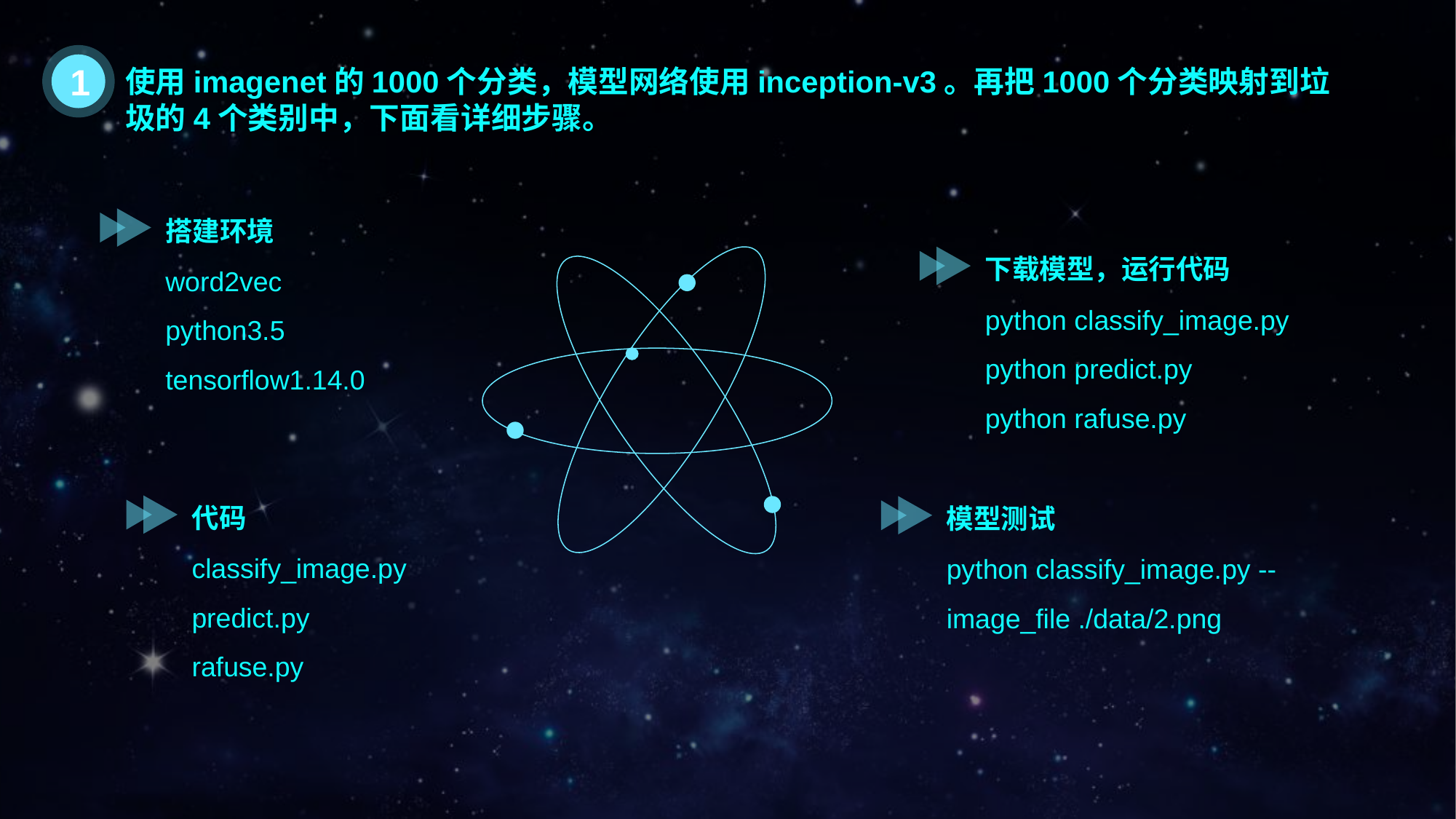

1
使用imagenet的1000个分类，模型网络使用inception-v3。再把1000个分类映射到垃圾的4个类别中，下面看详细步骤。

搭建环境
word2vec
python3.5
tensorflow1.14.0

下载模型，运行代码

python classify_image.py
python predict.py
python rafuse.py

代码
classify_image.py
predict.py
rafuse.py

模型测试
python classify_image.py --image_file ./data/2.png